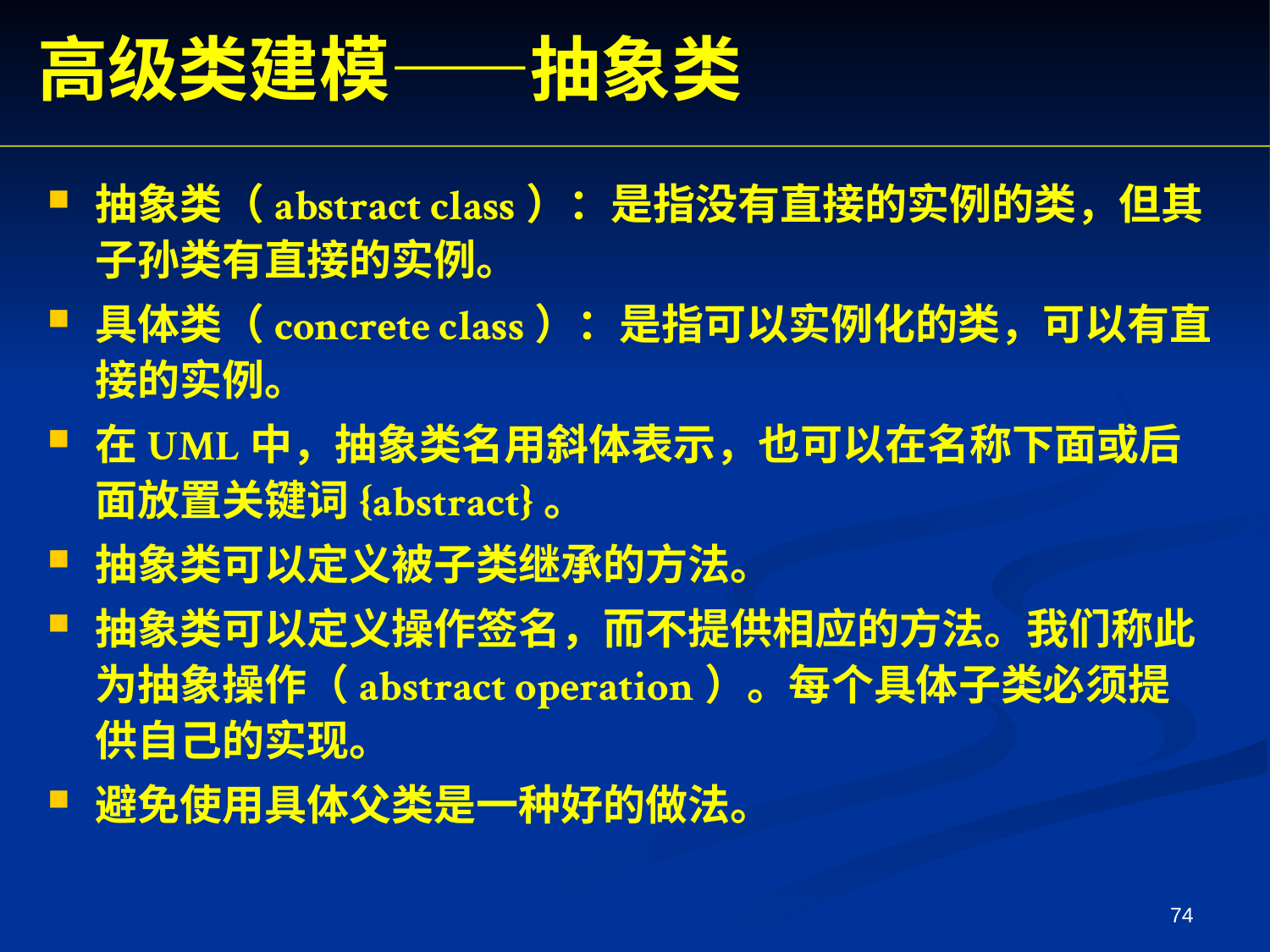

高级类建模——抽象类

抽象类（abstract class）：是指没有直接的实例的类，但其子孙类有直接的实例。
具体类（concrete class）：是指可以实例化的类，可以有直接的实例。
在UML中，抽象类名用斜体表示，也可以在名称下面或后面放置关键词{abstract}。
抽象类可以定义被子类继承的方法。
抽象类可以定义操作签名，而不提供相应的方法。我们称此为抽象操作（abstract operation）。每个具体子类必须提供自己的实现。
避免使用具体父类是一种好的做法。
74